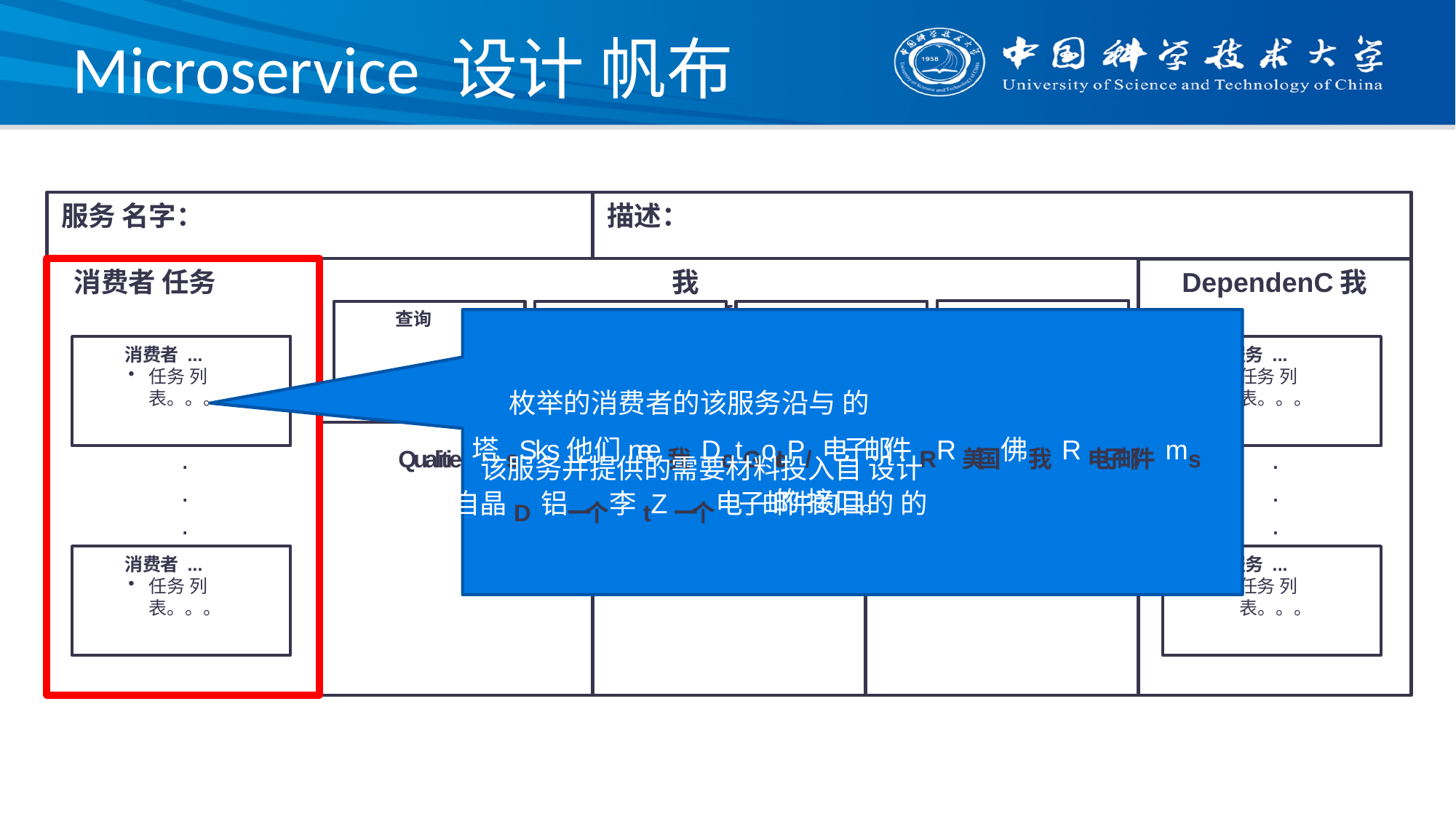

# Microservice 设计 帆布

描述：
服务 名字：

我nterface
消费者 任务
DependenC我es

事件发布
查询
命令
事件
SubscRiptions

消费者 ...
任务 列表。。。
服务 ...
任务 列表。。。
枚举的消费者的该服务沿与 的
Qualitie塔sSks他们nee我DotGoIcP/电子邮件RR美国佛我R电子邮件ms帮助自晶D铝一个李tZ一个电子邮件的目的 的

.
.
.
.
.
.
该服务并提供的需要材料投入自 设计
的 接口。

消费者 ...
任务 列表。。。
服务 ...
任务 列表。。。